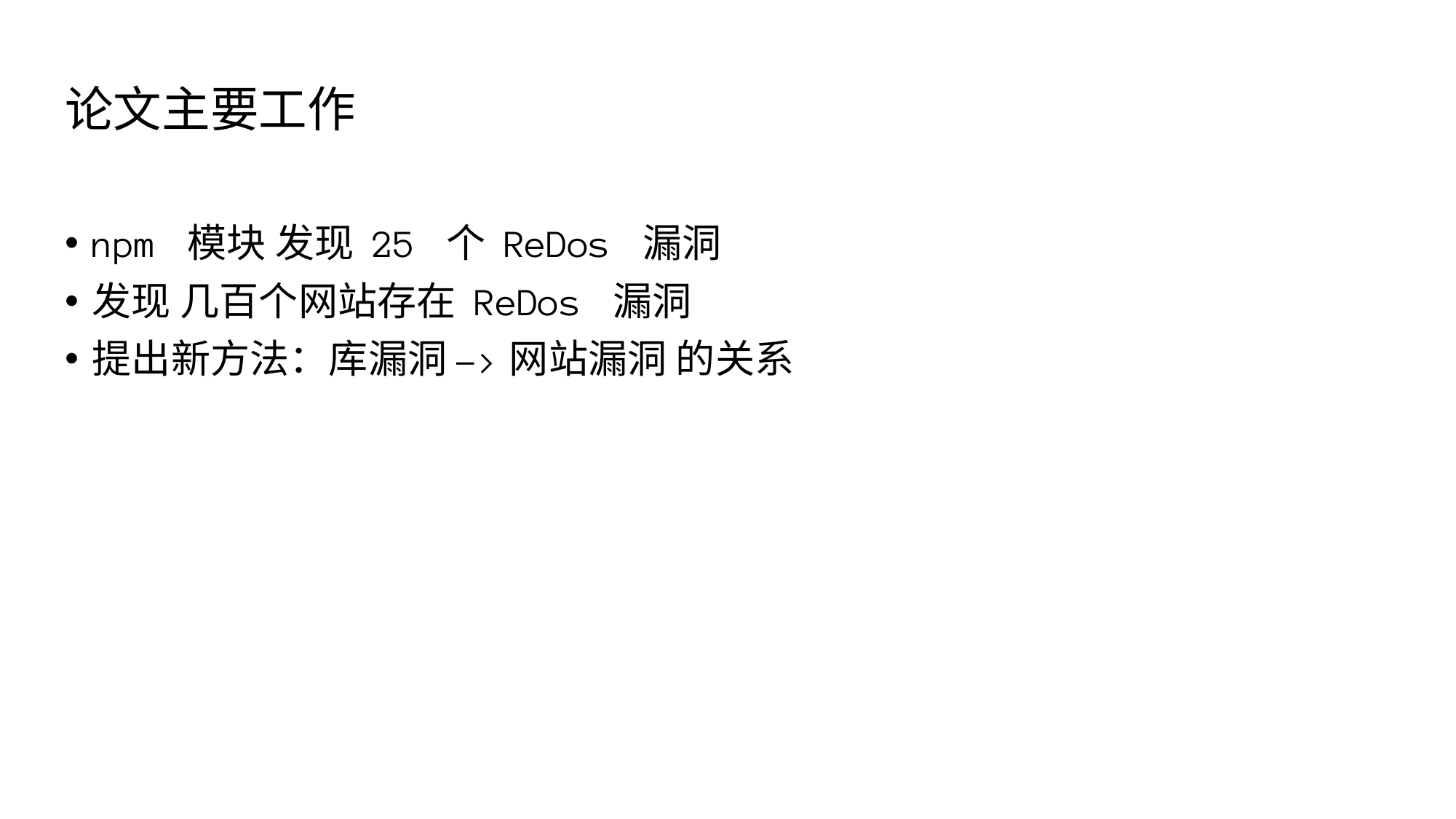

# 论文主要工作
npm 模块 发现 25 个 ReDos 漏洞
发现 几百个网站存在 ReDos 漏洞
提出新方法：库漏洞->网站漏洞 的关系